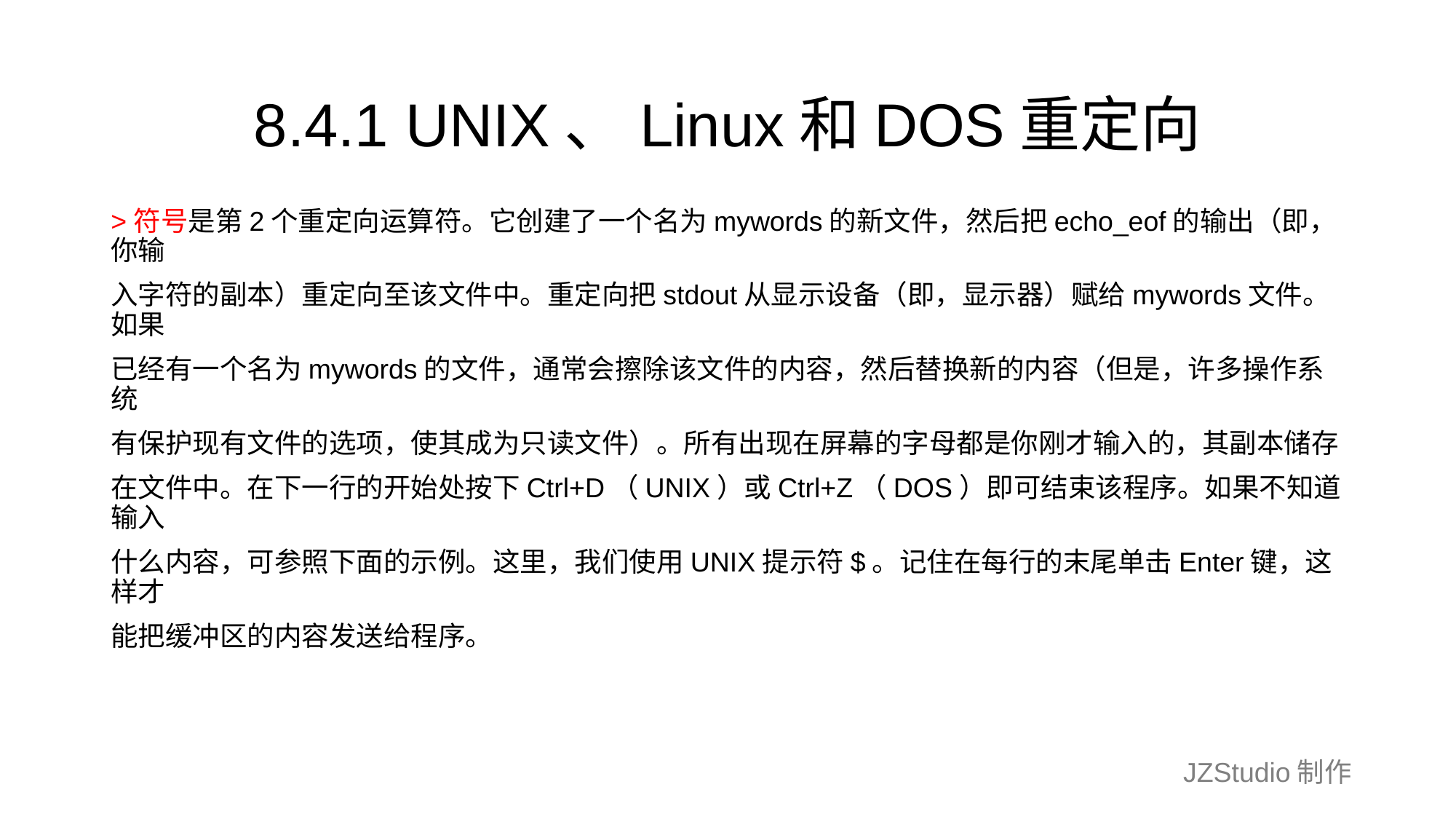

# 8.4.1 UNIX、Linux和DOS重定向
>符号是第2个重定向运算符。它创建了一个名为mywords的新文件，然后把echo_eof的输出（即，你输
入字符的副本）重定向至该文件中。重定向把stdout从显示设备（即，显示器）赋给mywords文件。如果
已经有一个名为mywords的文件，通常会擦除该文件的内容，然后替换新的内容（但是，许多操作系统
有保护现有文件的选项，使其成为只读文件）。所有出现在屏幕的字母都是你刚才输入的，其副本储存
在文件中。在下一行的开始处按下Ctrl+D（UNIX）或Ctrl+Z（DOS）即可结束该程序。如果不知道输入
什么内容，可参照下面的示例。这里，我们使用UNIX提示符$。记住在每行的末尾单击Enter键，这样才
能把缓冲区的内容发送给程序。